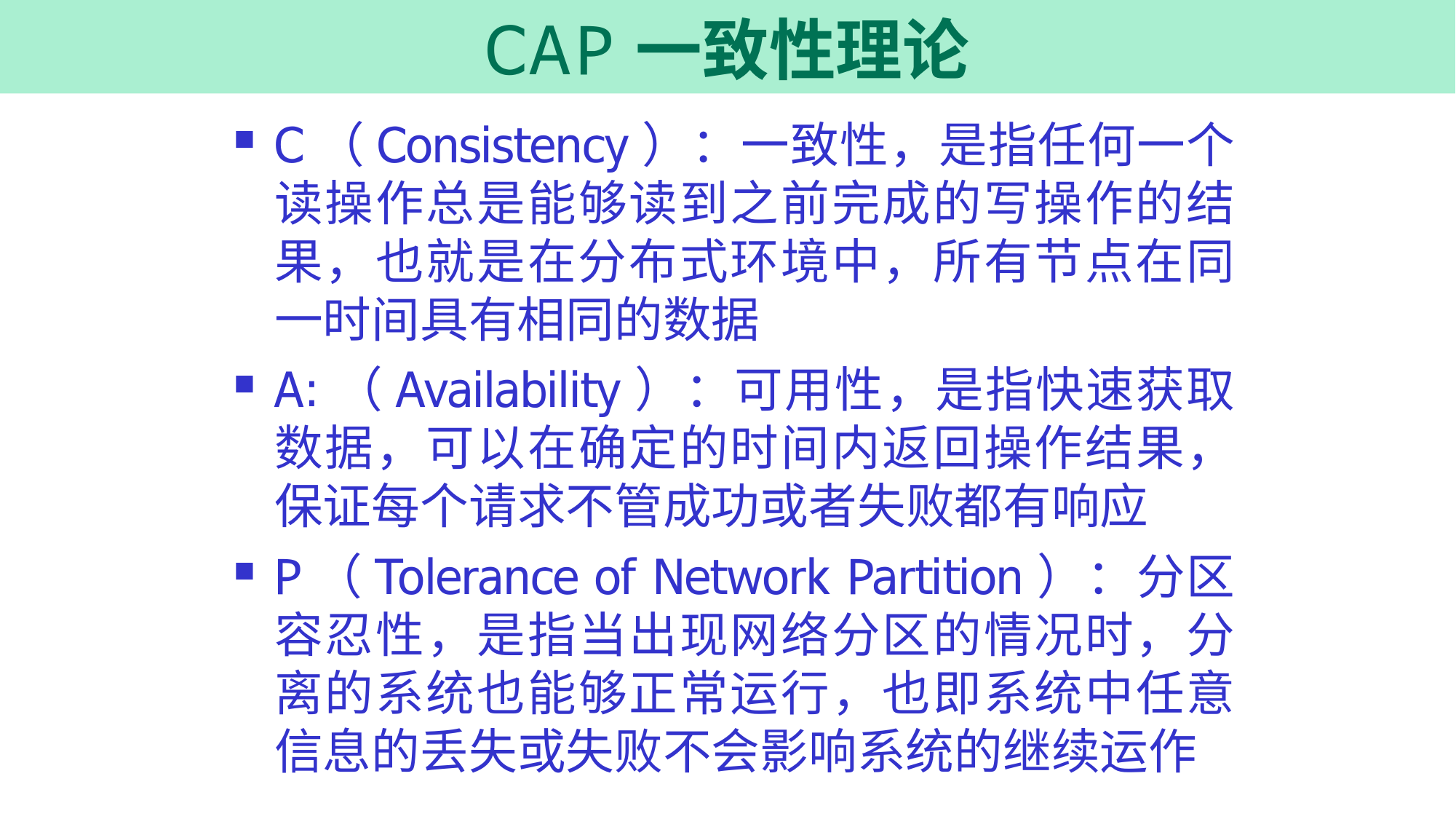

# CAP一致性理论
C（Consistency）：一致性，是指任何一个读操作总是能够读到之前完成的写操作的结果，也就是在分布式环境中，所有节点在同一时间具有相同的数据
A:（Availability）：可用性，是指快速获取数据，可以在确定的时间内返回操作结果，保证每个请求不管成功或者失败都有响应
P（Tolerance of Network Partition）：分区容忍性，是指当出现网络分区的情况时，分离的系统也能够正常运行，也即系统中任意信息的丢失或失败不会影响系统的继续运作